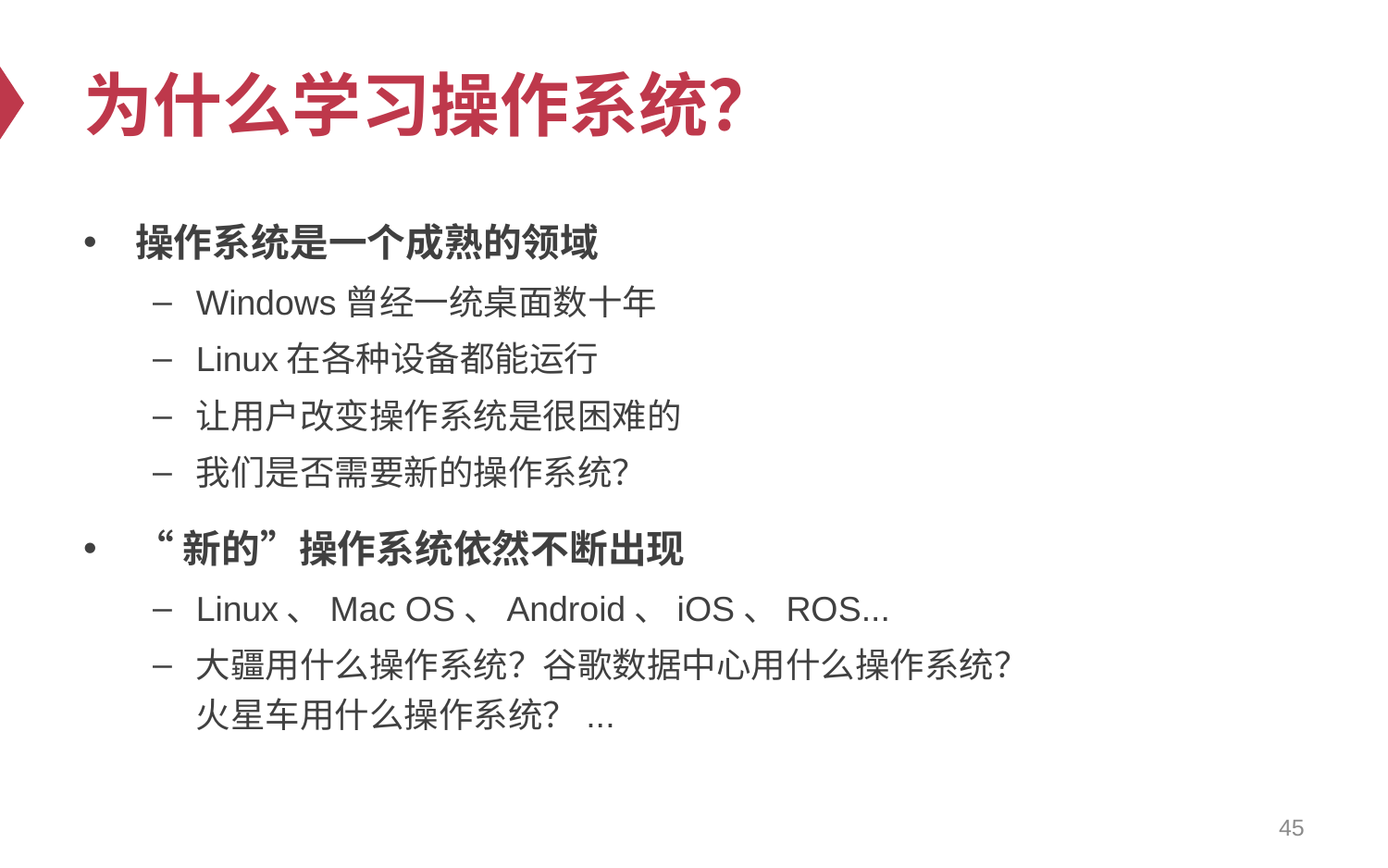

# 为什么学习操作系统？
操作系统是一个成熟的领域
Windows曾经一统桌面数十年
Linux在各种设备都能运行
让用户改变操作系统是很困难的
我们是否需要新的操作系统？
“新的”操作系统依然不断出现
Linux、Mac OS、Android、iOS、ROS...
大疆用什么操作系统？谷歌数据中心用什么操作系统？
火星车用什么操作系统？...
45